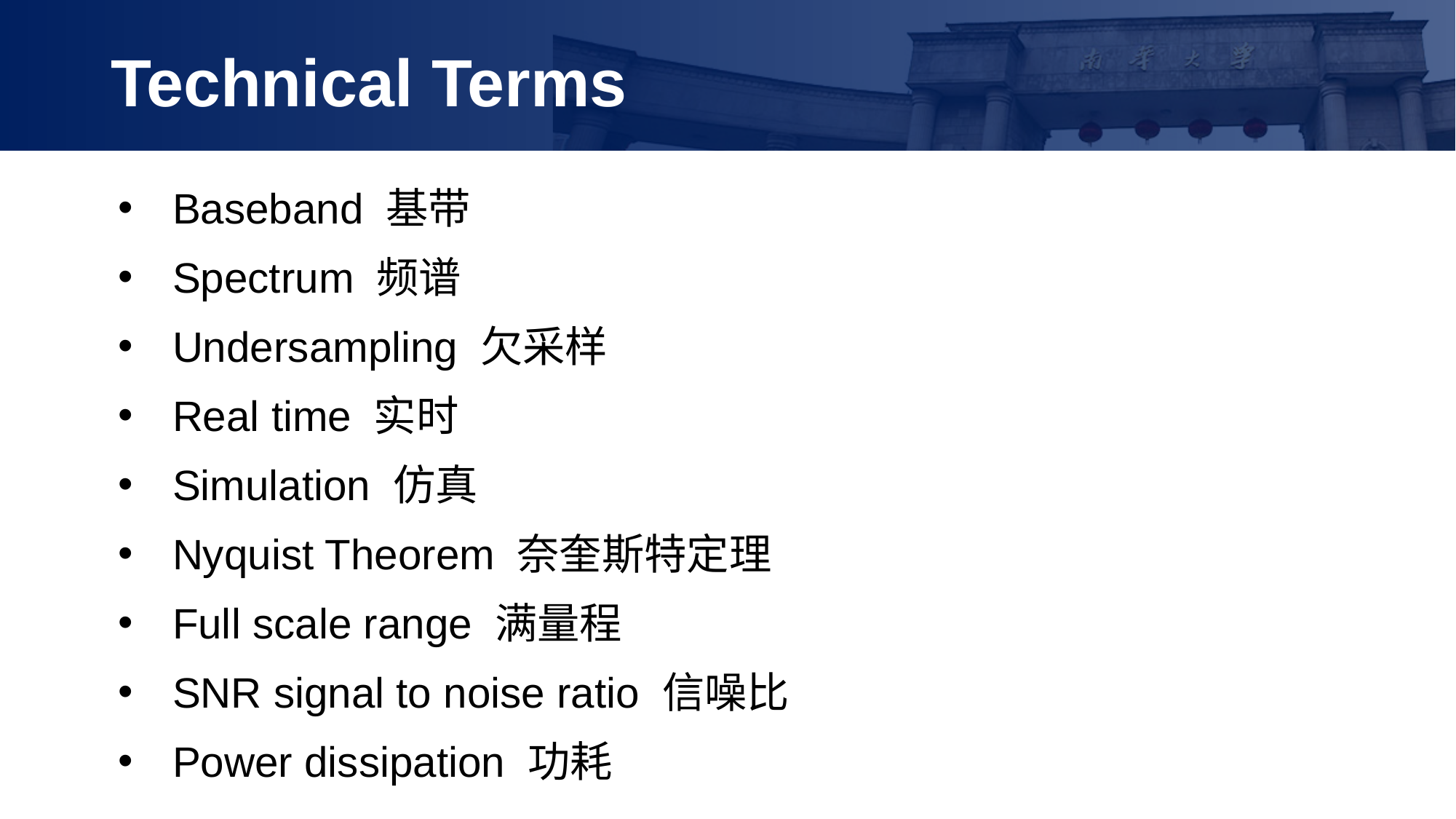

Technical Terms
Baseband 基带
Spectrum 频谱
Undersampling 欠采样
Real time 实时
Simulation 仿真
Nyquist Theorem 奈奎斯特定理
Full scale range 满量程
SNR signal to noise ratio 信噪比
Power dissipation 功耗